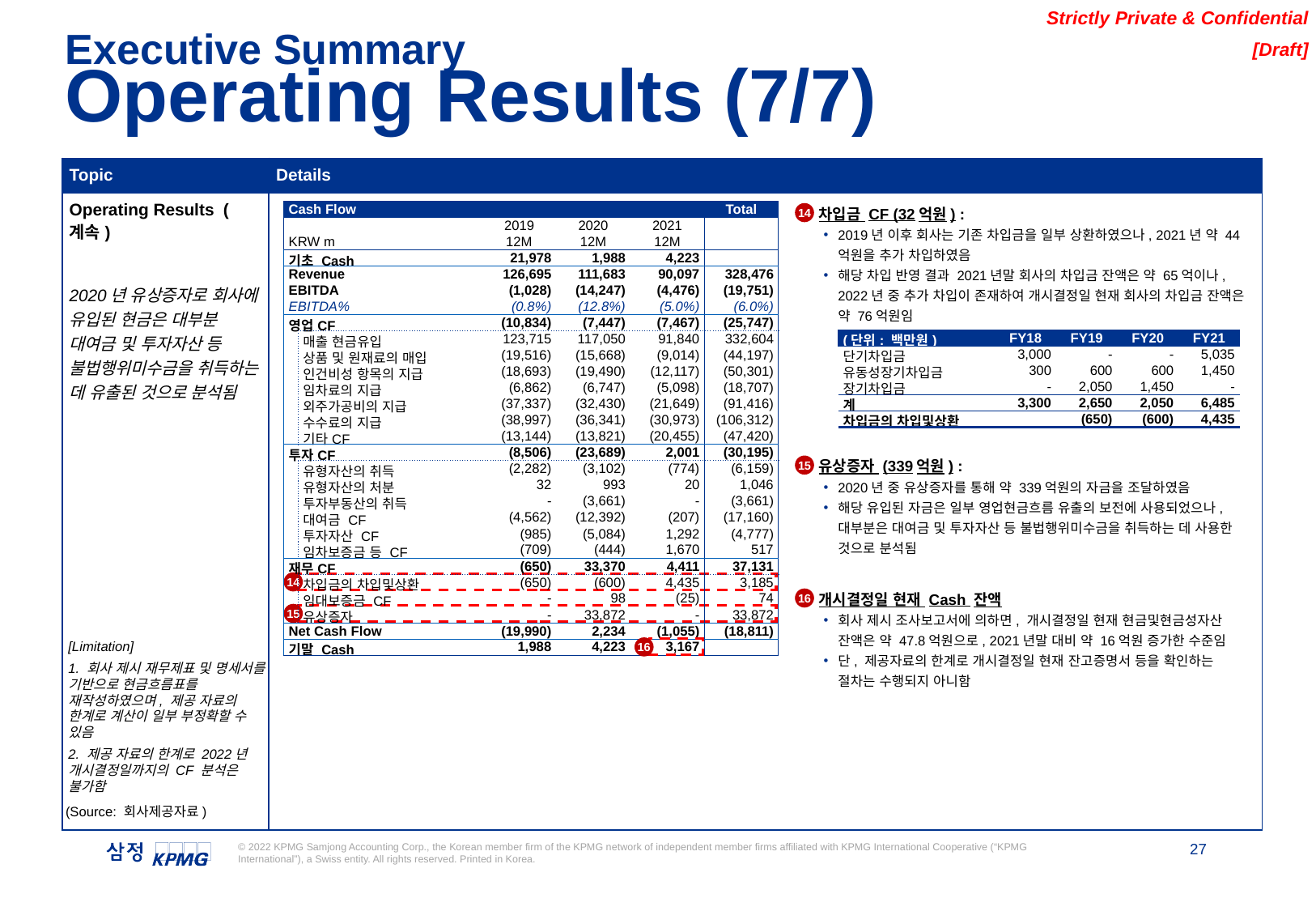

Executive Summary
Operating Results (7/7)
| Topic | Details |
| --- | --- |
| Operating Results (계속) 2020년 유상증자로 회사에 유입된 현금은 대부분 대여금 및 투자자산 등 불법행위미수금을 취득하는 데 유출된 것으로 분석됨 |  |
| Cash Flow |  |  |  |  |  | Total |
| --- | --- | --- | --- | --- | --- | --- |
|  |  |  | 2019 | 2020 | 2021 |  |
| KRW m |  |  | 12M | 12M | 12M |  |
| 기초 Cash |  |  | 21,978 | 1,988 | 4,223 |  |
| Revenue |  |  | 126,695 | 111,683 | 90,097 | 328,476 |
| EBITDA |  |  | (1,028) | (14,247) | (4,476) | (19,751) |
| EBITDA% |  |  | (0.8%) | (12.8%) | (5.0%) | (6.0%) |
| 영업CF |  |  | (10,834) | (7,447) | (7,467) | (25,747) |
|  | 매출 현금유입 |  | 123,715 | 117,050 | 91,840 | 332,604 |
|  | 상품 및 원재료의 매입 |  | (19,516) | (15,668) | (9,014) | (44,197) |
|  | 인건비성 항목의 지급 |  | (18,693) | (19,490) | (12,117) | (50,301) |
|  | 임차료의 지급 |  | (6,862) | (6,747) | (5,098) | (18,707) |
|  | 외주가공비의 지급 |  | (37,337) | (32,430) | (21,649) | (91,416) |
|  | 수수료의 지급 |  | (38,997) | (36,341) | (30,973) | (106,312) |
|  | 기타CF |  | (13,144) | (13,821) | (20,455) | (47,420) |
| 투자CF |  |  | (8,506) | (23,689) | 2,001 | (30,195) |
|  | 유형자산의 취득 |  | (2,282) | (3,102) | (774) | (6,159) |
|  | 유형자산의 처분 |  | 32 | 993 | 20 | 1,046 |
|  | 투자부동산의 취득 |  | - | (3,661) | - | (3,661) |
|  | 대여금 CF |  | (4,562) | (12,392) | (207) | (17,160) |
|  | 투자자산 CF |  | (985) | (5,084) | 1,292 | (4,777) |
|  | 임차보증금 등 CF |  | (709) | (444) | 1,670 | 517 |
| 재무CF |  |  | (650) | 33,370 | 4,411 | 37,131 |
|  | 차입금의 차입및상환 |  | (650) | (600) | 4,435 | 3,185 |
|  | 임대보증금 CF |  | - | 98 | (25) | 74 |
|  | 유상증자 |  | - | 33,872 | - | 33,872 |
| Net Cash Flow |  |  | (19,990) | 2,234 | (1,055) | (18,811) |
| 기말 Cash |  |  | 1,988 | 4,223 | 3,167 |  |
차입금 CF (32억원) :
2019년 이후 회사는 기존 차입금을 일부 상환하였으나, 2021년 약 44억원을 추가 차입하였음
해당 차입 반영 결과 2021년말 회사의 차입금 잔액은 약 65억이나, 2022년 중 추가 차입이 존재하여 개시결정일 현재 회사의 차입금 잔액은 약 76억원임
14
| (단위: 백만원) |  | FY18 | FY19 | FY20 | FY21 |
| --- | --- | --- | --- | --- | --- |
| 단기차입금 |  | 3,000 | - | - | 5,035 |
| 유동성장기차입금 |  | 300 | 600 | 600 | 1,450 |
| 장기차입금 |  | - | 2,050 | 1,450 | - |
| 계 |  | 3,300 | 2,650 | 2,050 | 6,485 |
| 차입금의 차입및상환 |  |  | (650) | (600) | 4,435 |
유상증자 (339억원) :
2020년 중 유상증자를 통해 약 339억원의 자금을 조달하였음
해당 유입된 자금은 일부 영업현금흐름 유출의 보전에 사용되었으나, 대부분은 대여금 및 투자자산 등 불법행위미수금을 취득하는 데 사용한 것으로 분석됨
15
14

개시결정일 현재 Cash 잔액
회사 제시 조사보고서에 의하면, 개시결정일 현재 현금및현금성자산 잔액은 약 47.8억원으로, 2021년말 대비 약 16억원 증가한 수준임
단, 제공자료의 한계로 개시결정일 현재 잔고증명서 등을 확인하는 절차는 수행되지 아니함
16
15

16
[Limitation]
1. 회사 제시 재무제표 및 명세서를 기반으로 현금흐름표를 재작성하였으며, 제공 자료의 한계로 계산이 일부 부정확할 수 있음
2. 제공 자료의 한계로 2022년 개시결정일까지의 CF 분석은 불가함

(Source: 회사제공자료)